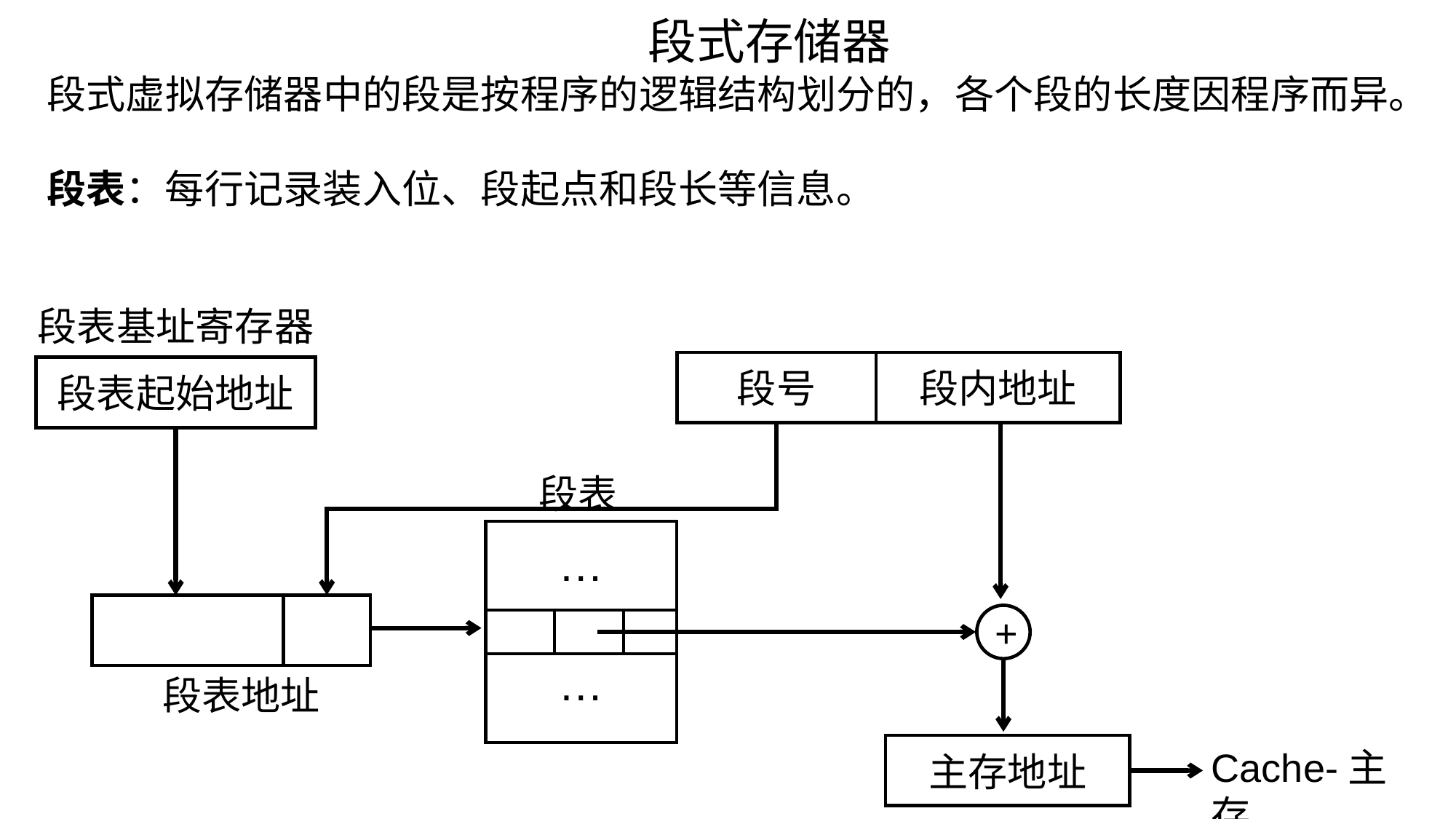

段式存储器
段式虚拟存储器中的段是按程序的逻辑结构划分的，各个段的长度因程序而异。

段表：每行记录装入位、段起点和段长等信息。
段表基址寄存器
段号
段内地址
段表起始地址
段表
| … |  |  |
| --- | --- | --- |
|  |  |  |
| … |  |  |

+
段表地址
主存地址
Cache-主存